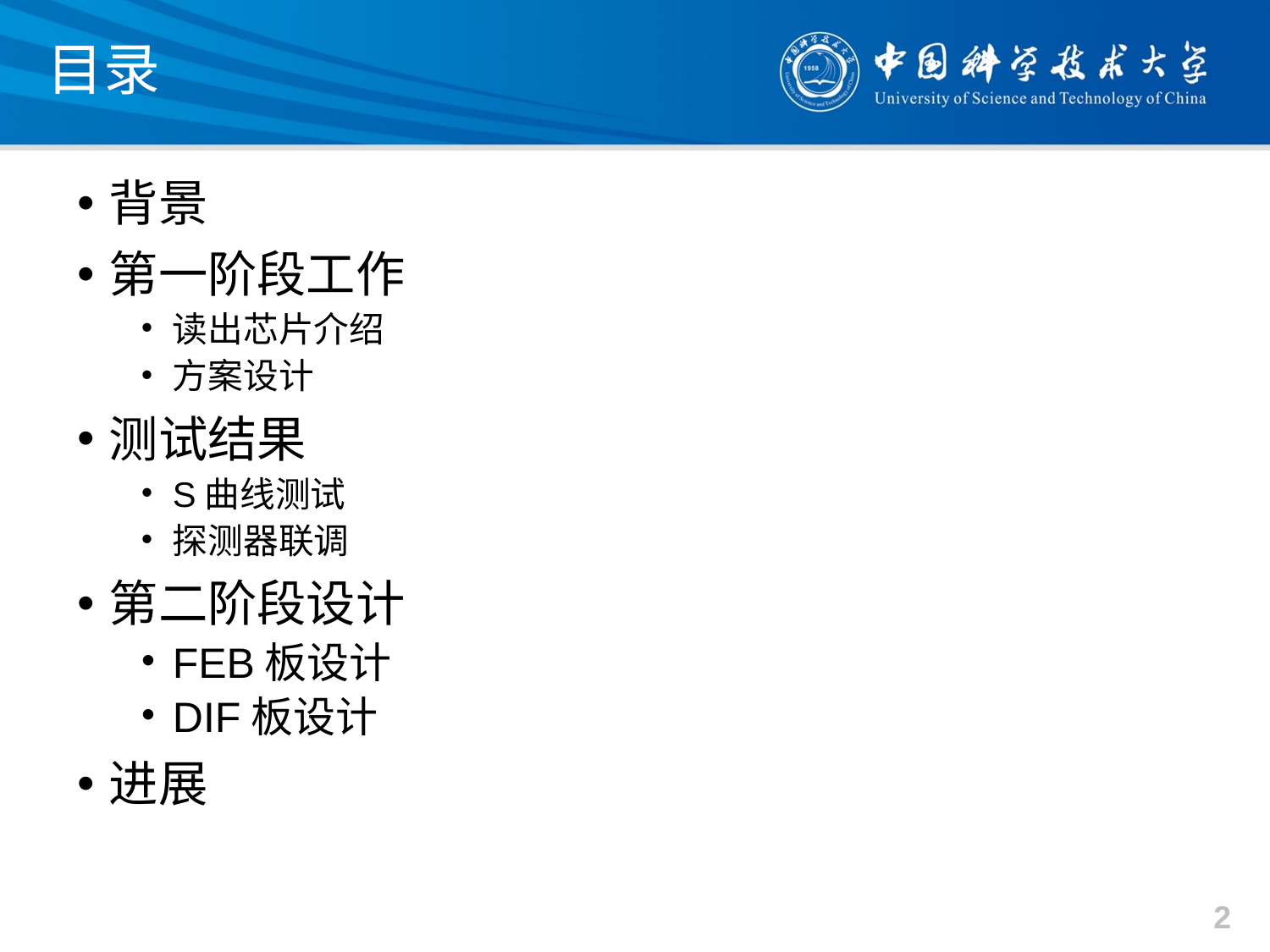

# 目录
背景
第一阶段工作
读出芯片介绍
方案设计
测试结果
S曲线测试
探测器联调
第二阶段设计
FEB板设计
DIF板设计
进展
2